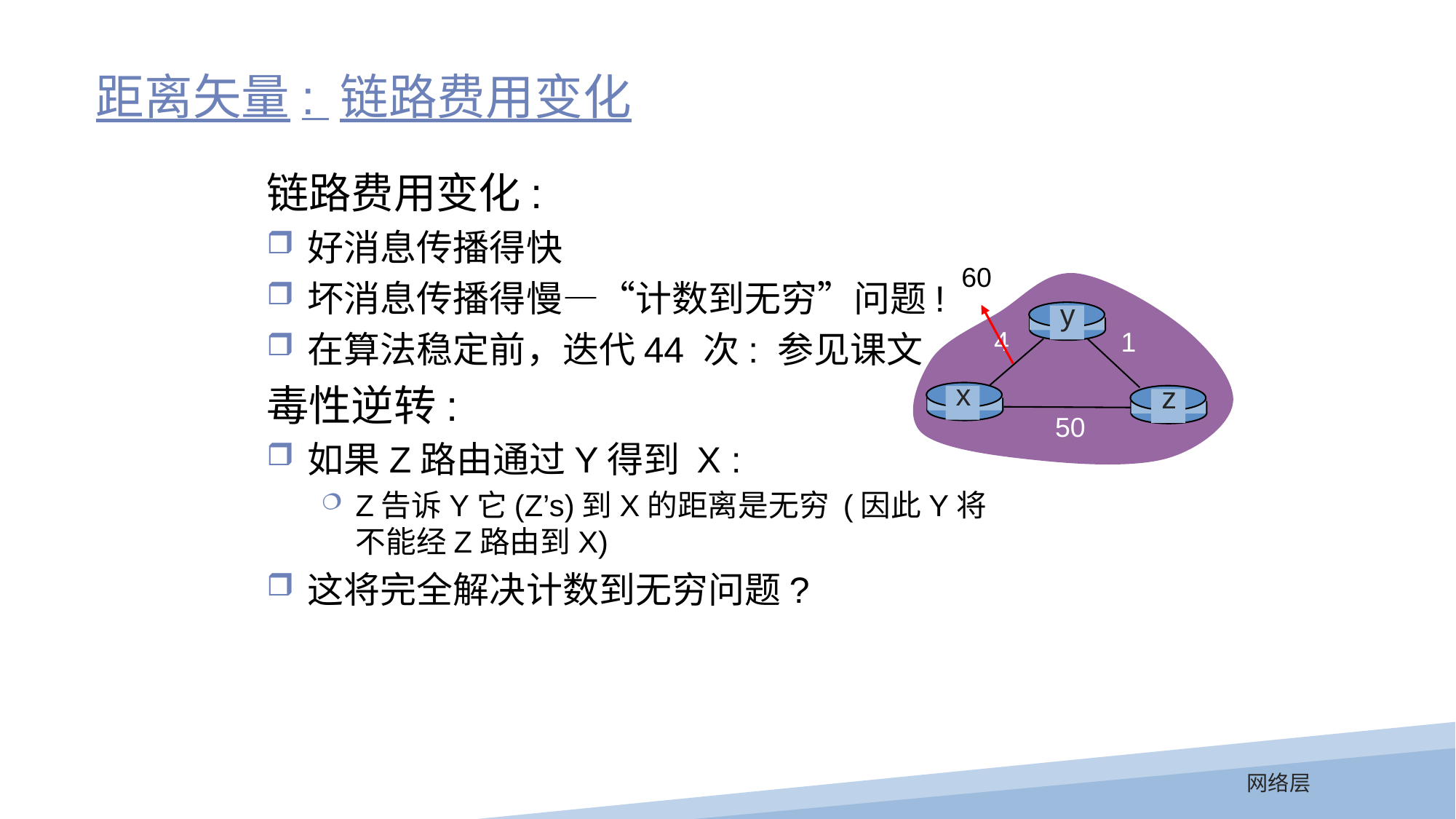

距离矢量: 链路费用变化
链路费用变化:
好消息传播得快
坏消息传播得慢—“计数到无穷”问题!
在算法稳定前，迭代44 次: 参见课文
毒性逆转:
如果Z路由通过Y得到 X :
Z告诉Y它(Z’s)到X的距离是无穷 (因此Y将不能经Z路由到X)
这将完全解决计数到无穷问题?

60

y

4

1

x
z

50

网络层
21